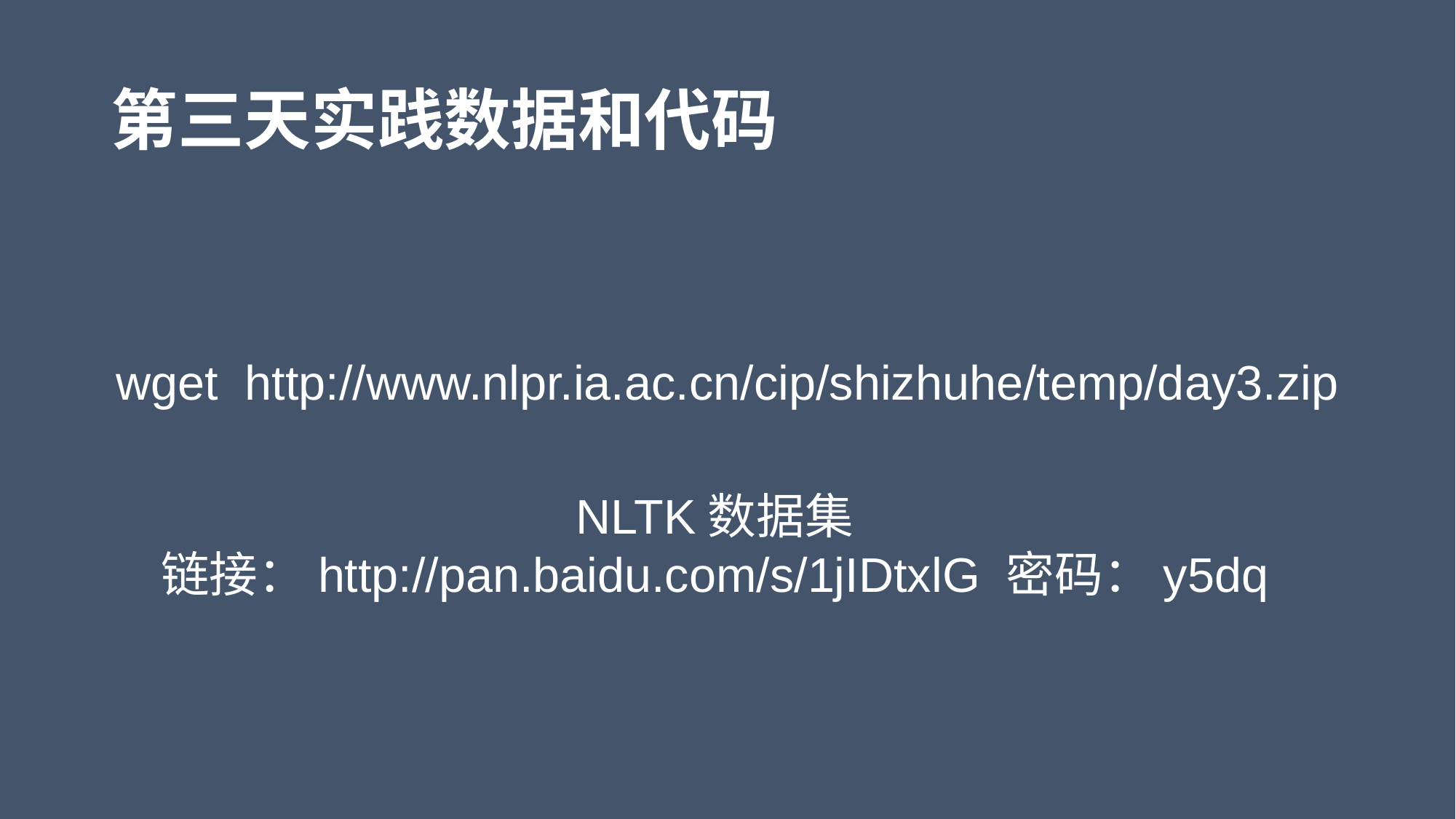

# 第三天实践数据和代码
wget  http://www.nlpr.ia.ac.cn/cip/shizhuhe/temp/day3.zip
NLTK数据集
链接：http://pan.baidu.com/s/1jIDtxlG 密码：y5dq